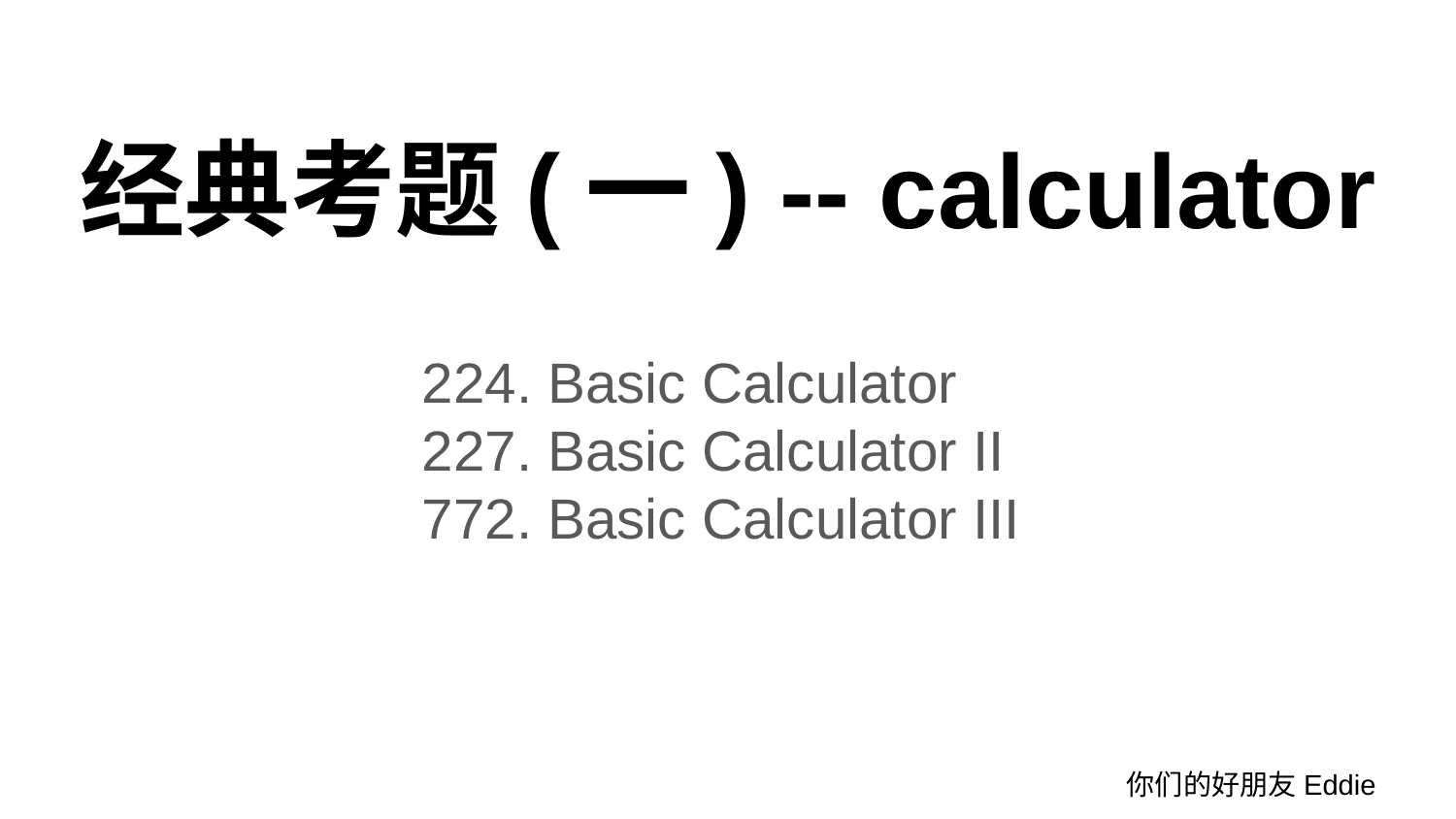

# 经典考题(一) -- calculator
224. Basic Calculator
227. Basic Calculator II
772. Basic Calculator III
你们的好朋友Eddie